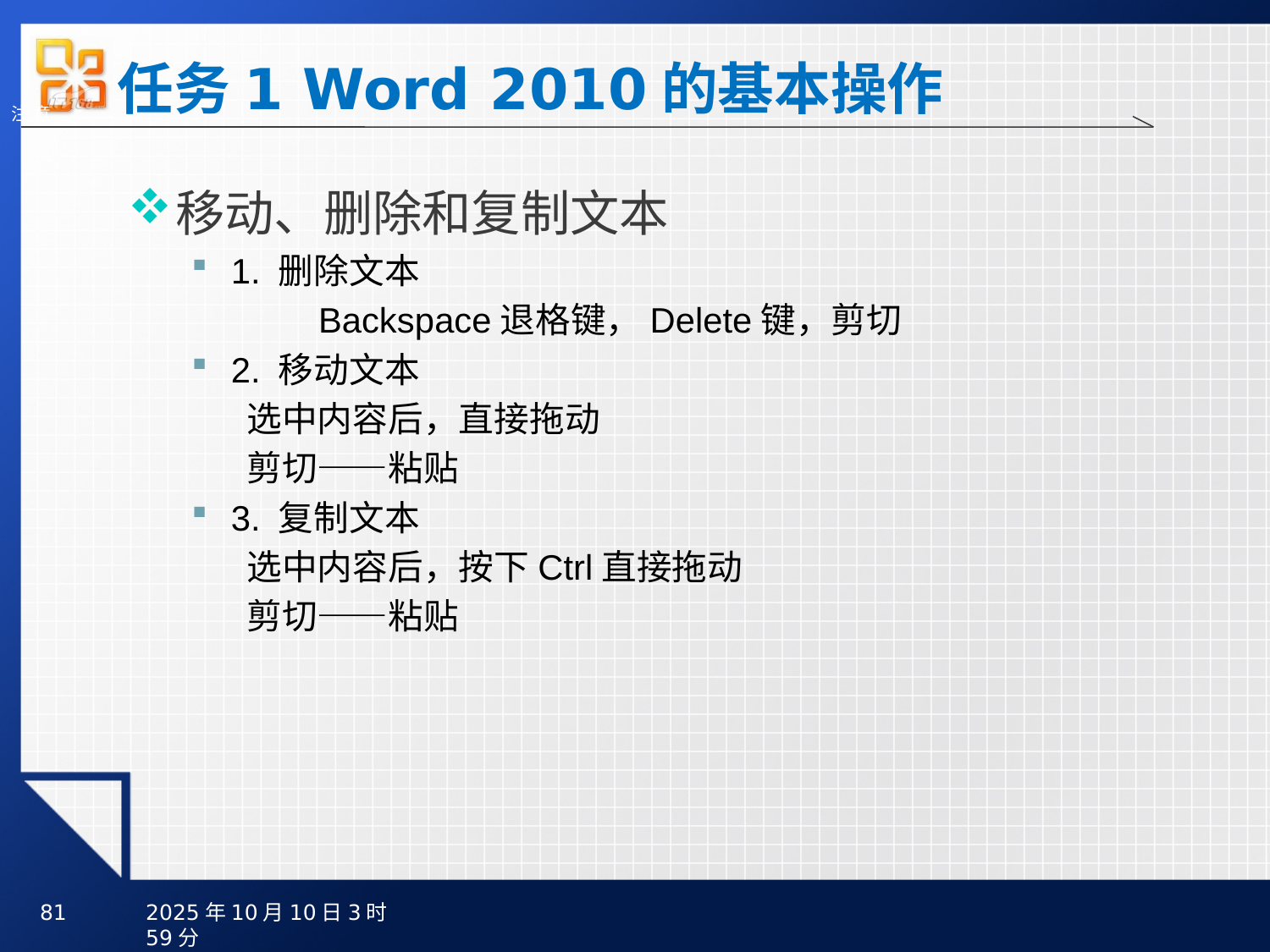

任务1 Word 2010的基本操作
注 意
移动、删除和复制文本
1. 删除文本
	Backspace退格键，Delete键，剪切
2. 移动文本
      选中内容后，直接拖动
      剪切——粘贴
3. 复制文本
      选中内容后，按下Ctrl直接拖动
      剪切——粘贴

81
2025年10月10日3时59分